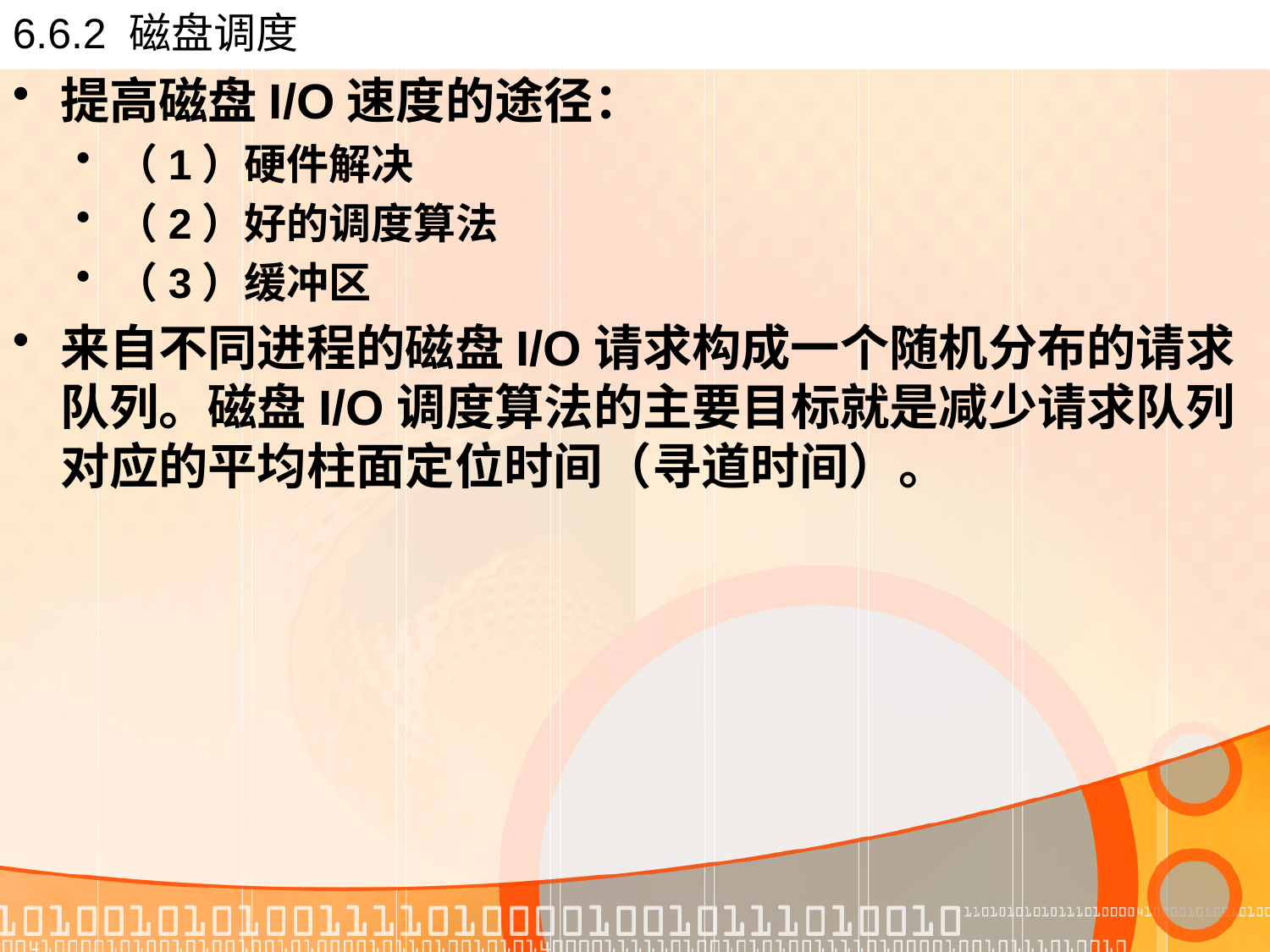

# 6.6.2 磁盘调度
提高磁盘I/O速度的途径：
（1）硬件解决
（2）好的调度算法
（3）缓冲区
来自不同进程的磁盘I/O请求构成一个随机分布的请求队列。磁盘I/O调度算法的主要目标就是减少请求队列对应的平均柱面定位时间（寻道时间）。